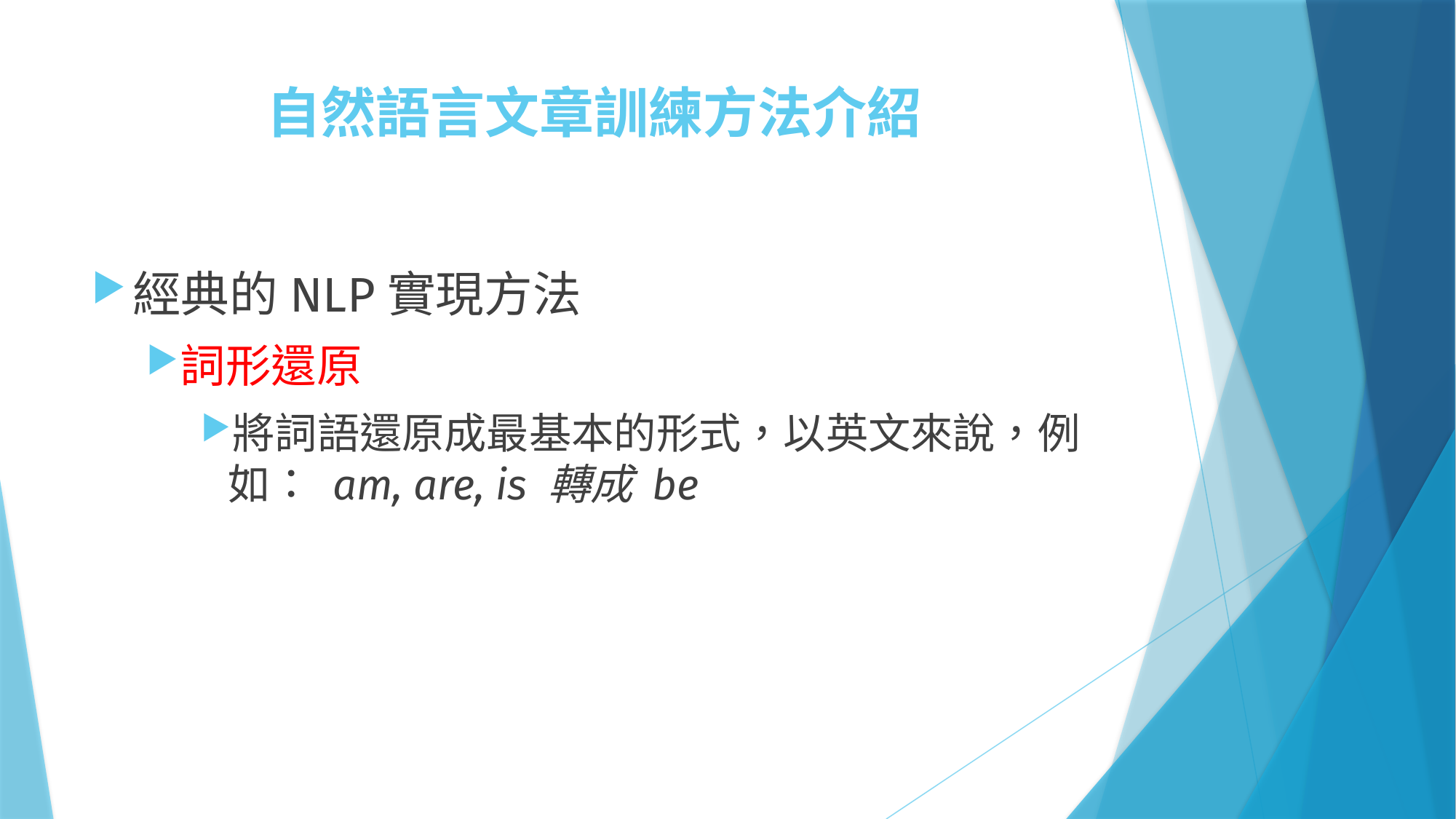

# 自然語言文章訓練方法介紹
經典的NLP實現方法
詞形還原
將詞語還原成最基本的形式，以英文來說，例如： am, are, is 轉成 be